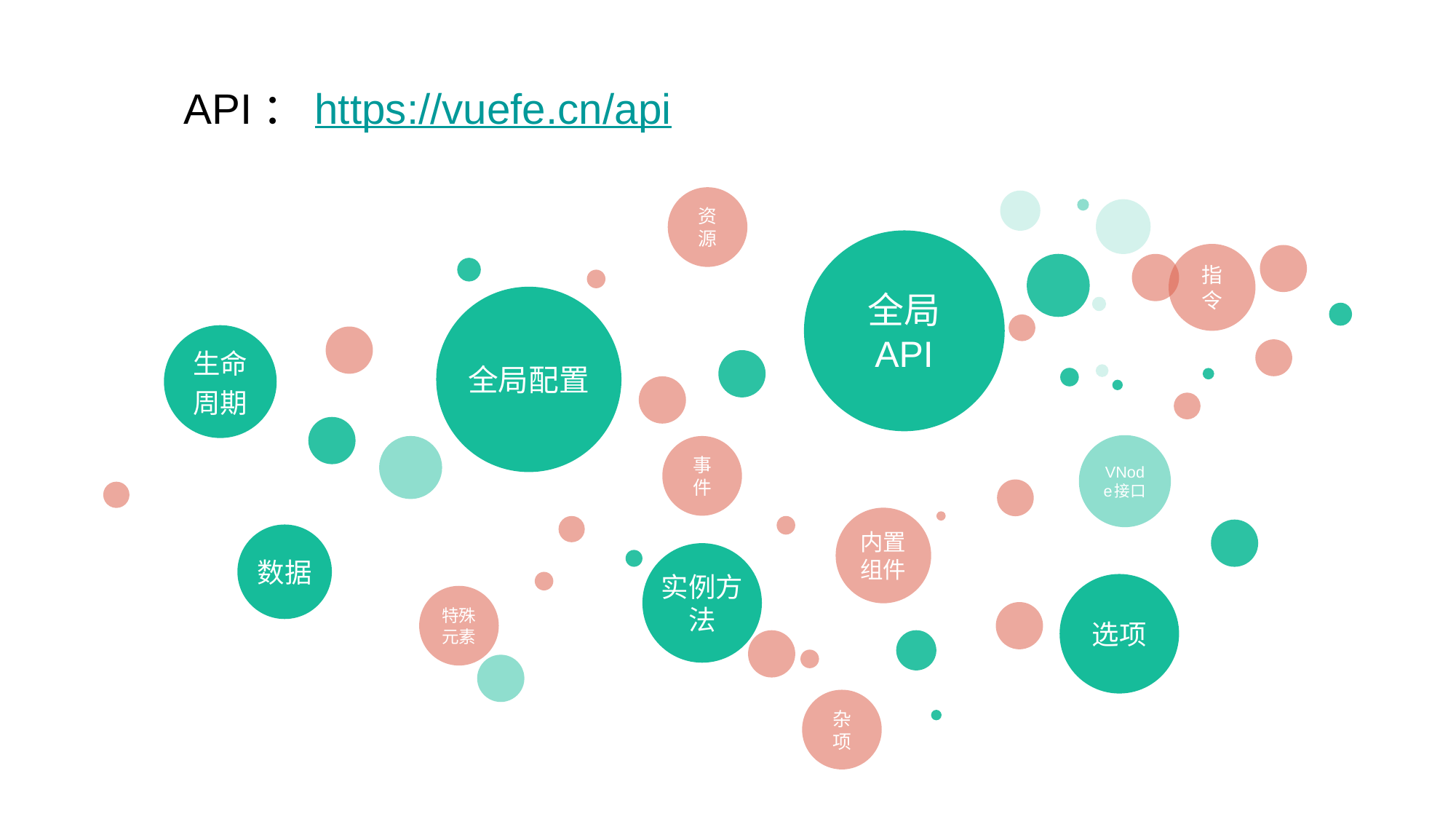

API：https://vuefe.cn/api
资源

全局 API
指令

全局配置

生命周期

VNode接口

事件

内置组件

数据
实例方法

选项
特殊元素

杂项